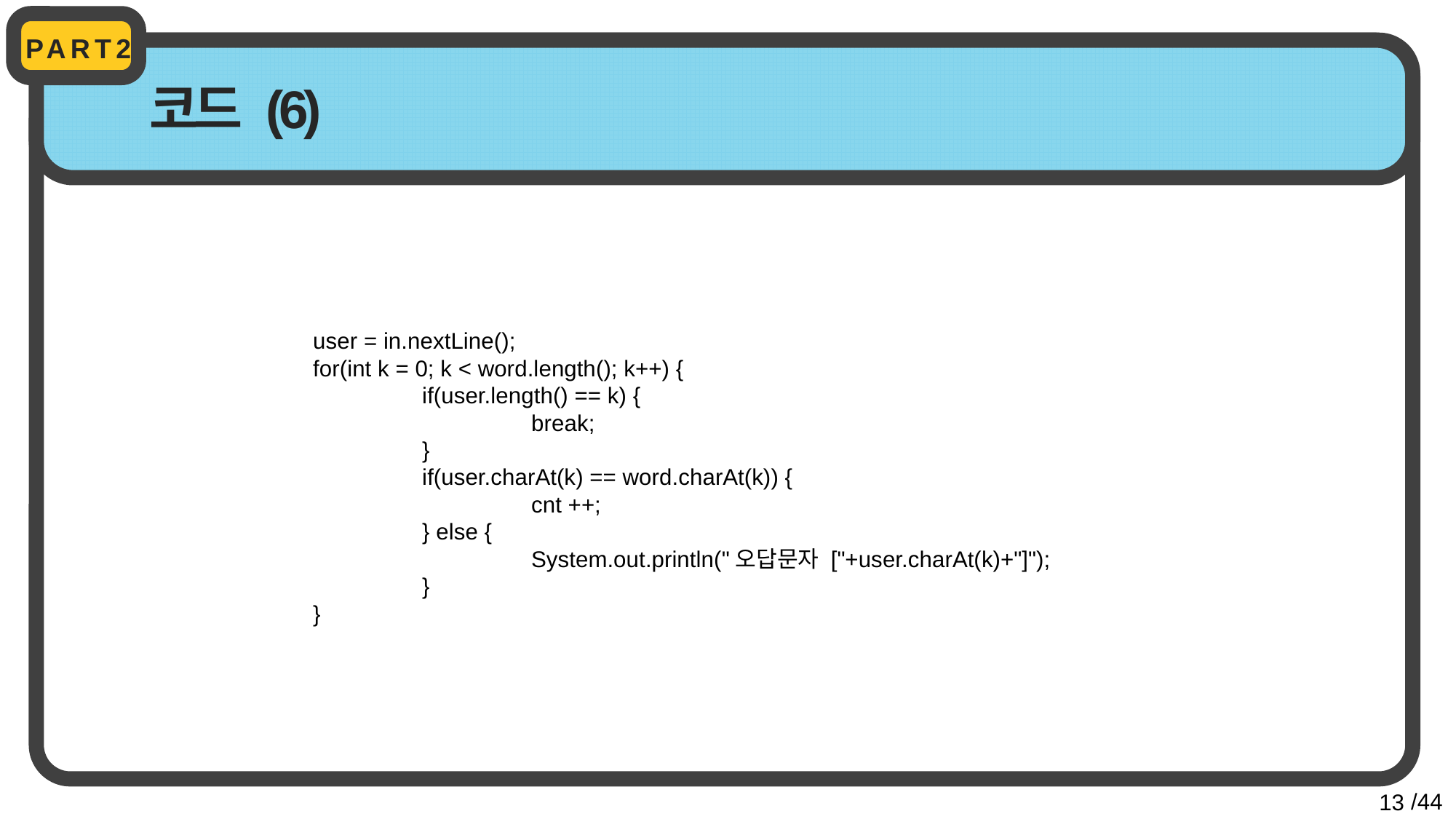

PART2

코드 (6)
		user = in.nextLine();
		for(int k = 0; k < word.length(); k++) {
			if(user.length() == k) {
				break;
			}
			if(user.charAt(k) == word.charAt(k)) {
				cnt ++;
			} else {
				System.out.println("오답문자 ["+user.charAt(k)+"]");
			}
		}
13